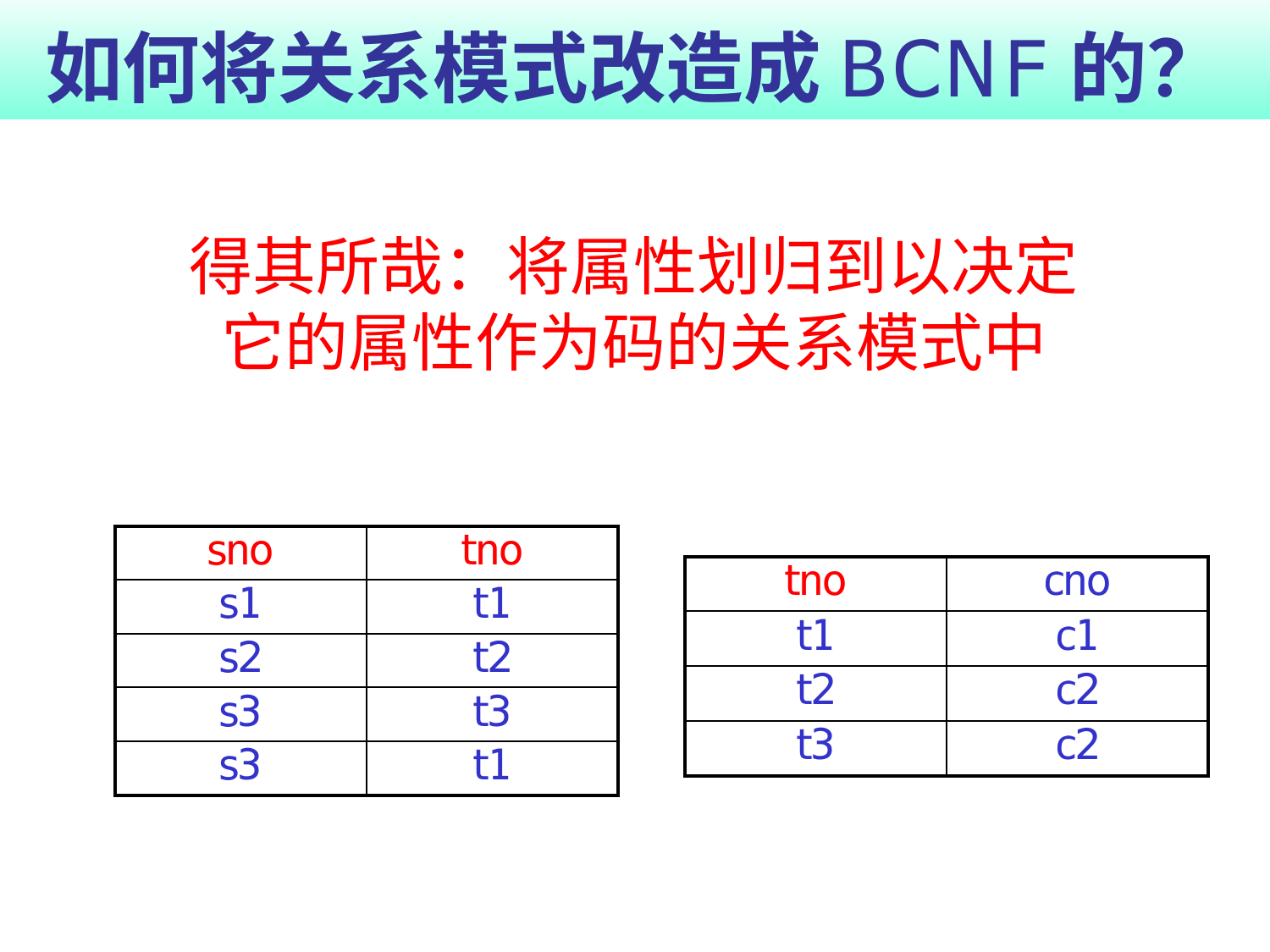

# 如何将关系模式改造成BCNF的？
得其所哉：将属性划归到以决定它的属性作为码的关系模式中
| sno | tno |
| --- | --- |
| s1 | t1 |
| s2 | t2 |
| s3 | t3 |
| s3 | t1 |
| tno | cno |
| --- | --- |
| t1 | c1 |
| t2 | c2 |
| t3 | c2 |